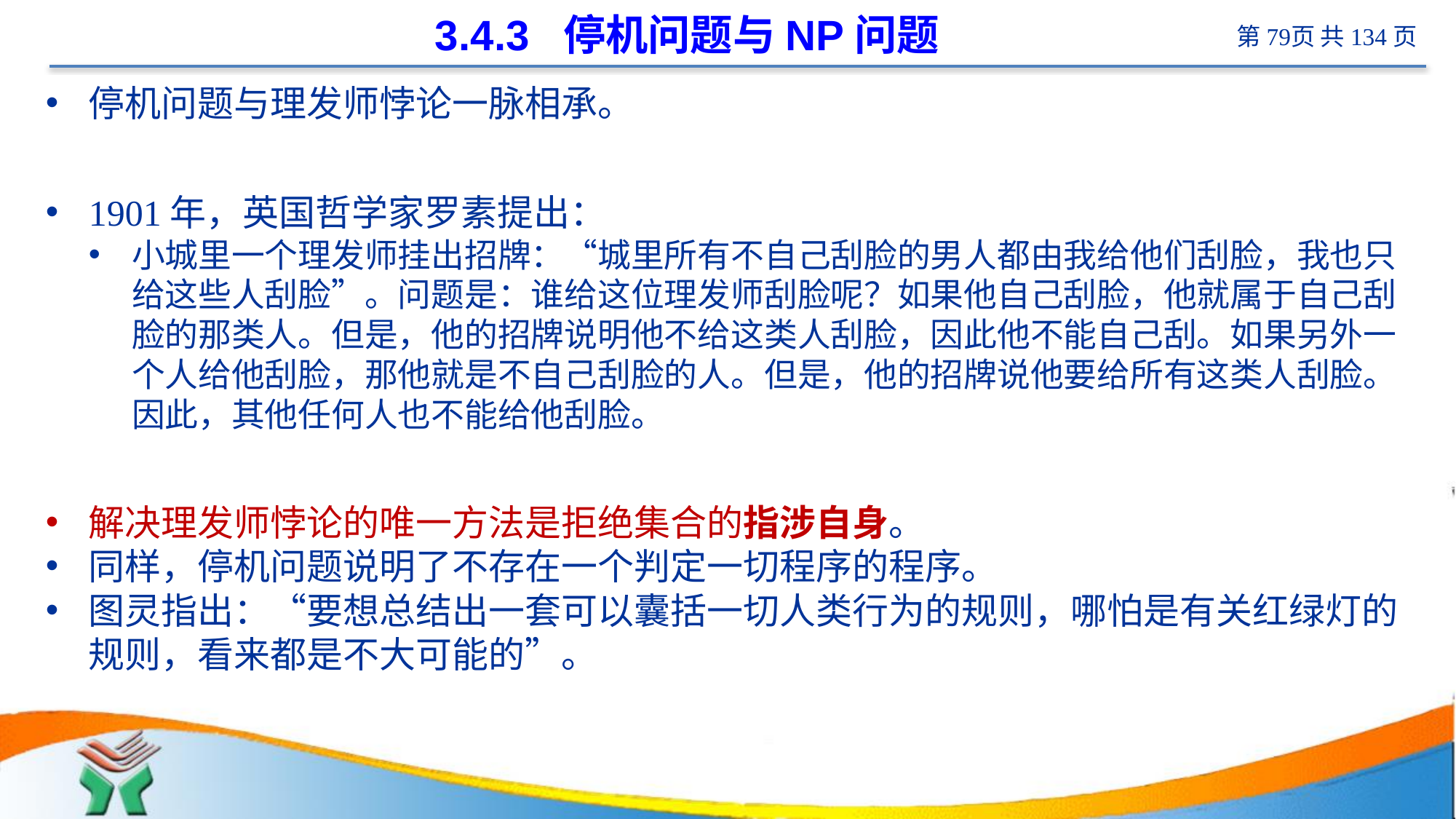

# 3.4.3  停机问题与NP问题
停机问题与理发师悖论一脉相承。

1901年，英国哲学家罗素提出：
小城里一个理发师挂出招牌：“城里所有不自己刮脸的男人都由我给他们刮脸，我也只给这些人刮脸”。问题是：谁给这位理发师刮脸呢？如果他自己刮脸，他就属于自己刮脸的那类人。但是，他的招牌说明他不给这类人刮脸，因此他不能自己刮。如果另外一个人给他刮脸，那他就是不自己刮脸的人。但是，他的招牌说他要给所有这类人刮脸。因此，其他任何人也不能给他刮脸。

解决理发师悖论的唯一方法是拒绝集合的指涉自身。
同样，停机问题说明了不存在一个判定一切程序的程序。
图灵指出：“要想总结出一套可以囊括一切人类行为的规则，哪怕是有关红绿灯的规则，看来都是不大可能的”。